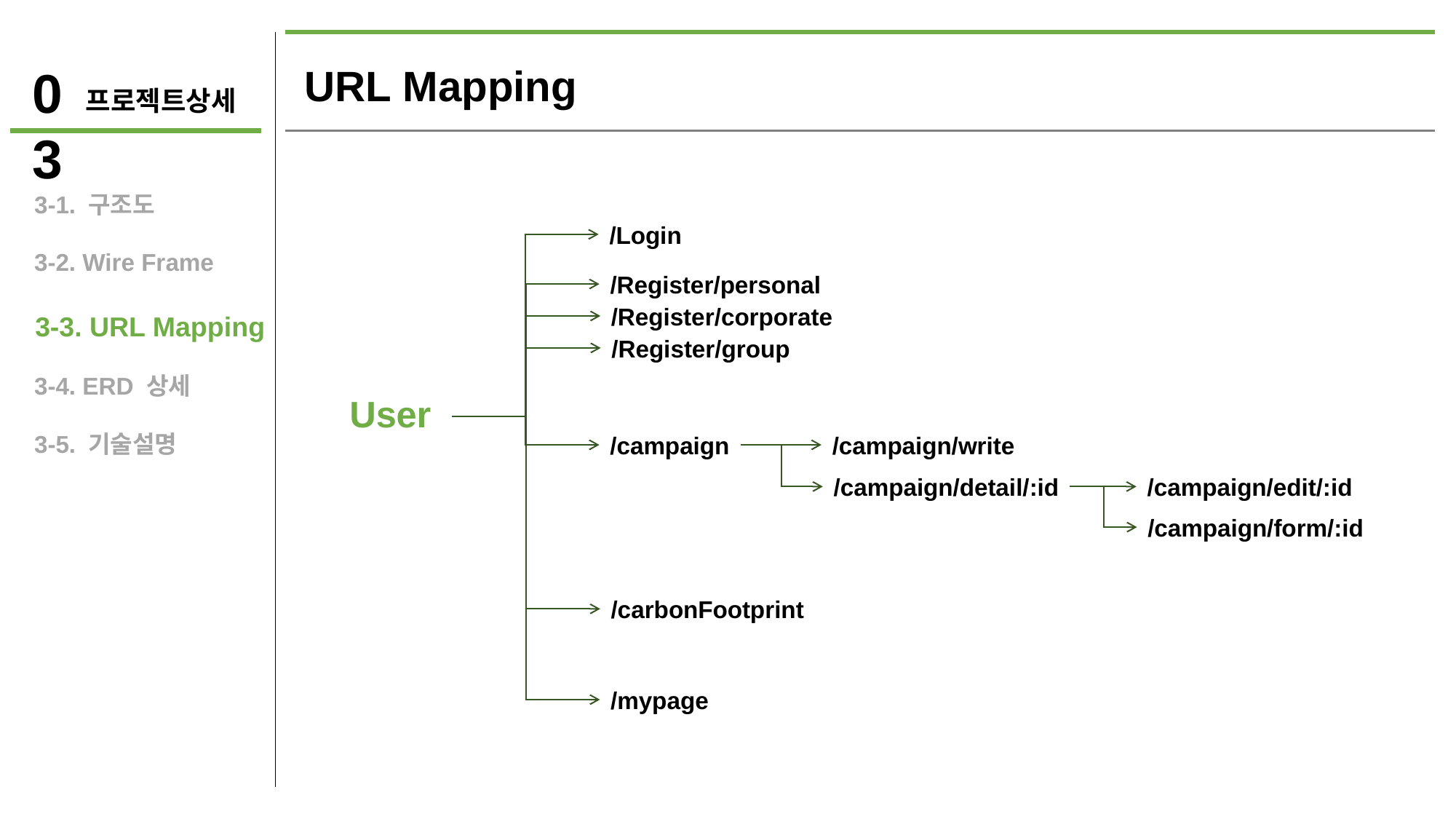

03
URL Mapping
프로젝트상세
 3-1. 구조도
 3-2. Wire Frame
 3-3. URL Mapping
 3-4. ERD 상세
 3-5. 기술설명
/Login
/Register/personal
/Register/corporate
/Register/group
User
/campaign
/campaign/write
/campaign/detail/:id
/campaign/edit/:id
/campaign/form/:id
/carbonFootprint
/mypage